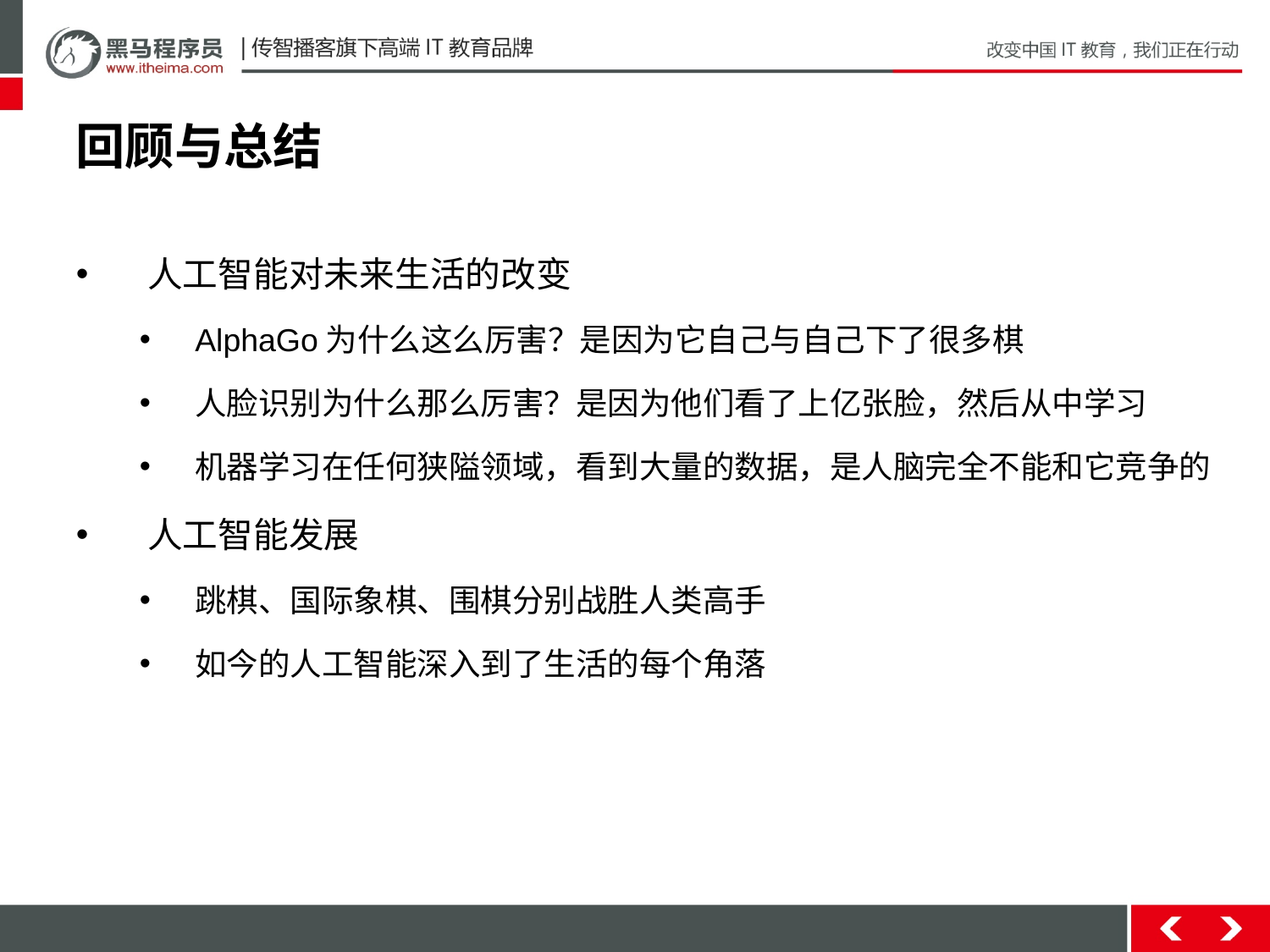

# 回顾与总结
人工智能对未来生活的改变
AlphaGo为什么这么厉害？是因为它自己与自己下了很多棋
人脸识别为什么那么厉害？是因为他们看了上亿张脸，然后从中学习
机器学习在任何狭隘领域，看到大量的数据，是人脑完全不能和它竞争的
人工智能发展
跳棋、国际象棋、围棋分别战胜人类高手
如今的人工智能深入到了生活的每个角落